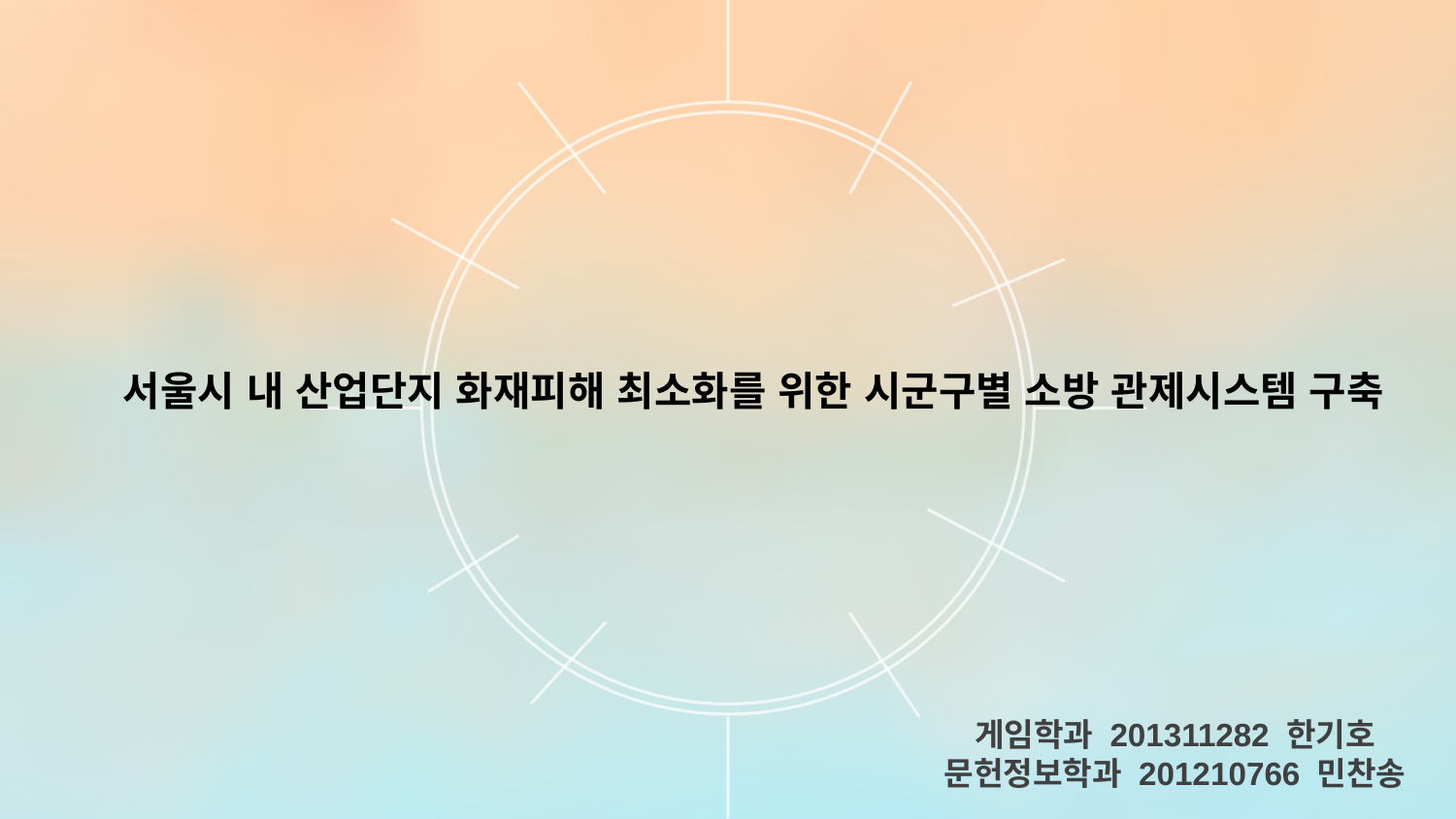

서울시 내 산업단지 화재피해 최소화를 위한 시군구별 소방 관제시스템 구축
게임학과 201311282 한기호
문헌정보학과 201210766 민찬송